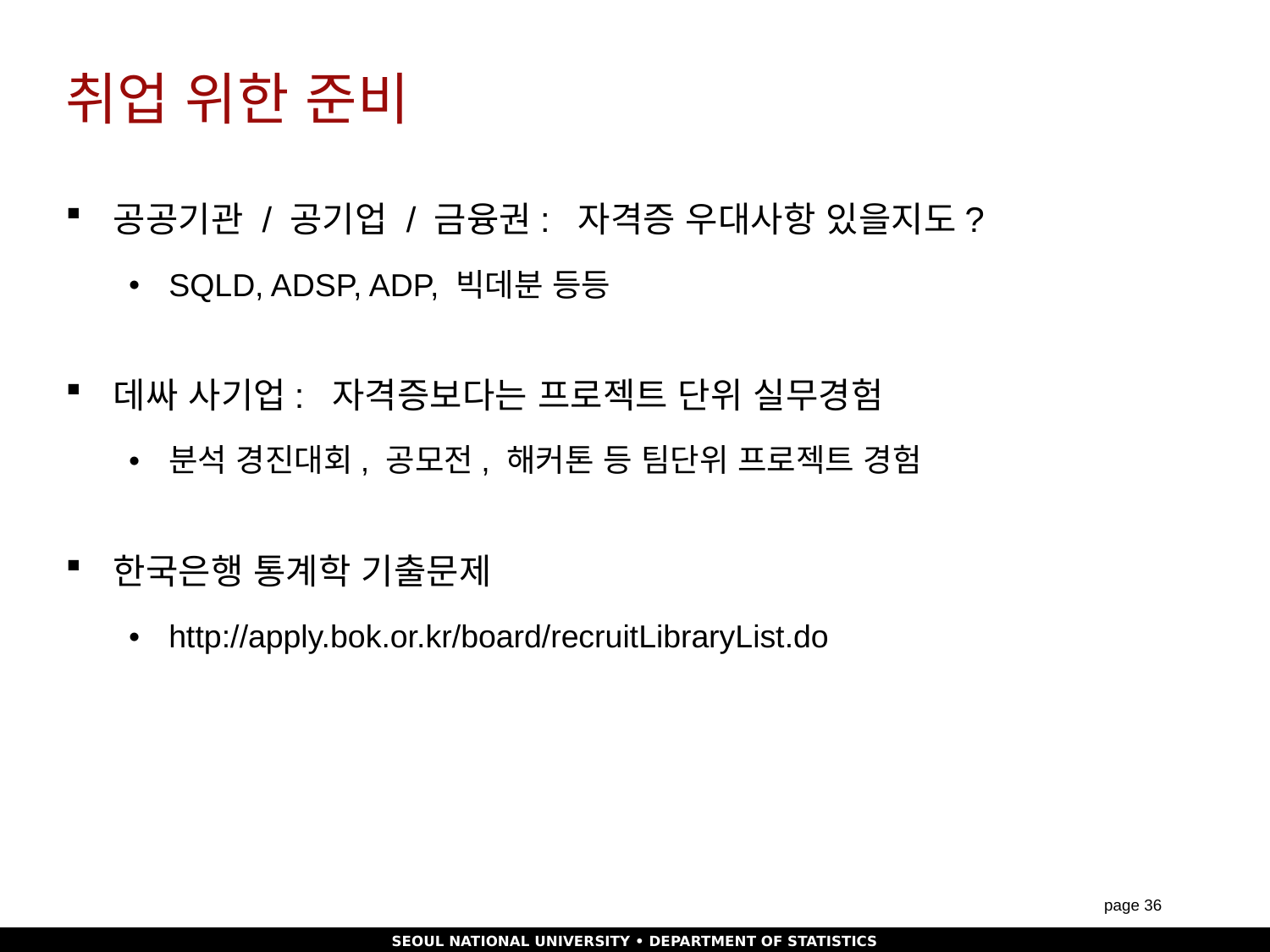

# 취업 위한 준비
공공기관 / 공기업 / 금융권:  자격증 우대사항 있을지도?
SQLD, ADSP, ADP, 빅데분 등등

데싸 사기업:  자격증보다는 프로젝트 단위 실무경험
분석 경진대회, 공모전, 해커톤 등 팀단위 프로젝트 경험

한국은행 통계학 기출문제
http://apply.bok.or.kr/board/recruitLibraryList.do

page 36